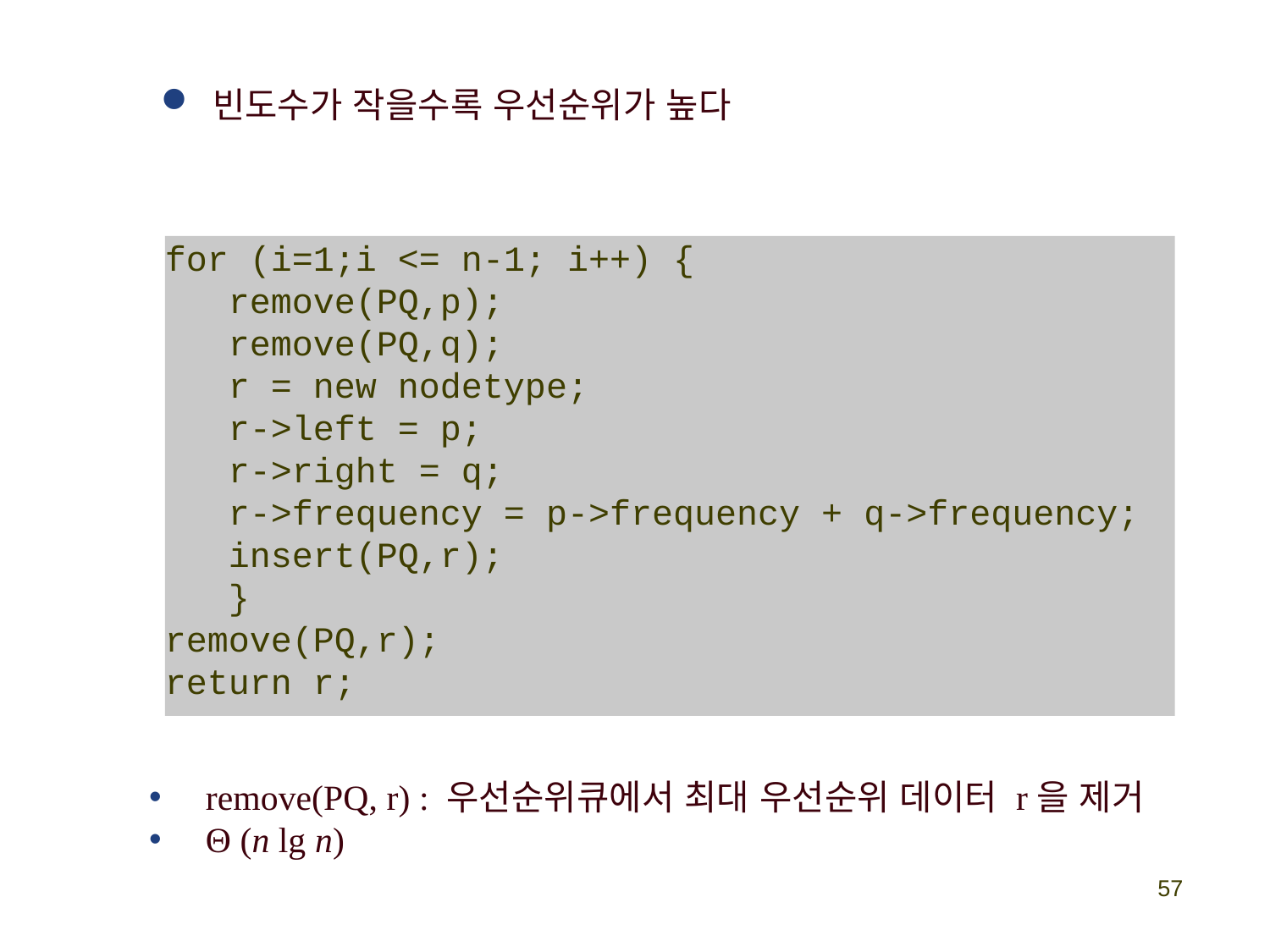

빈도수가 작을수록 우선순위가 높다
for (i=1;i <= n-1; i++) {
   remove(PQ,p);
   remove(PQ,q);
   r = new nodetype;
   r->left = p;
   r->right = q;
   r->frequency = p->frequency + q->frequency;
   insert(PQ,r);
   }
remove(PQ,r);
return r;
 remove(PQ, r) : 우선순위큐에서 최대 우선순위 데이터 r을 제거
 Θ (n lg n)
57